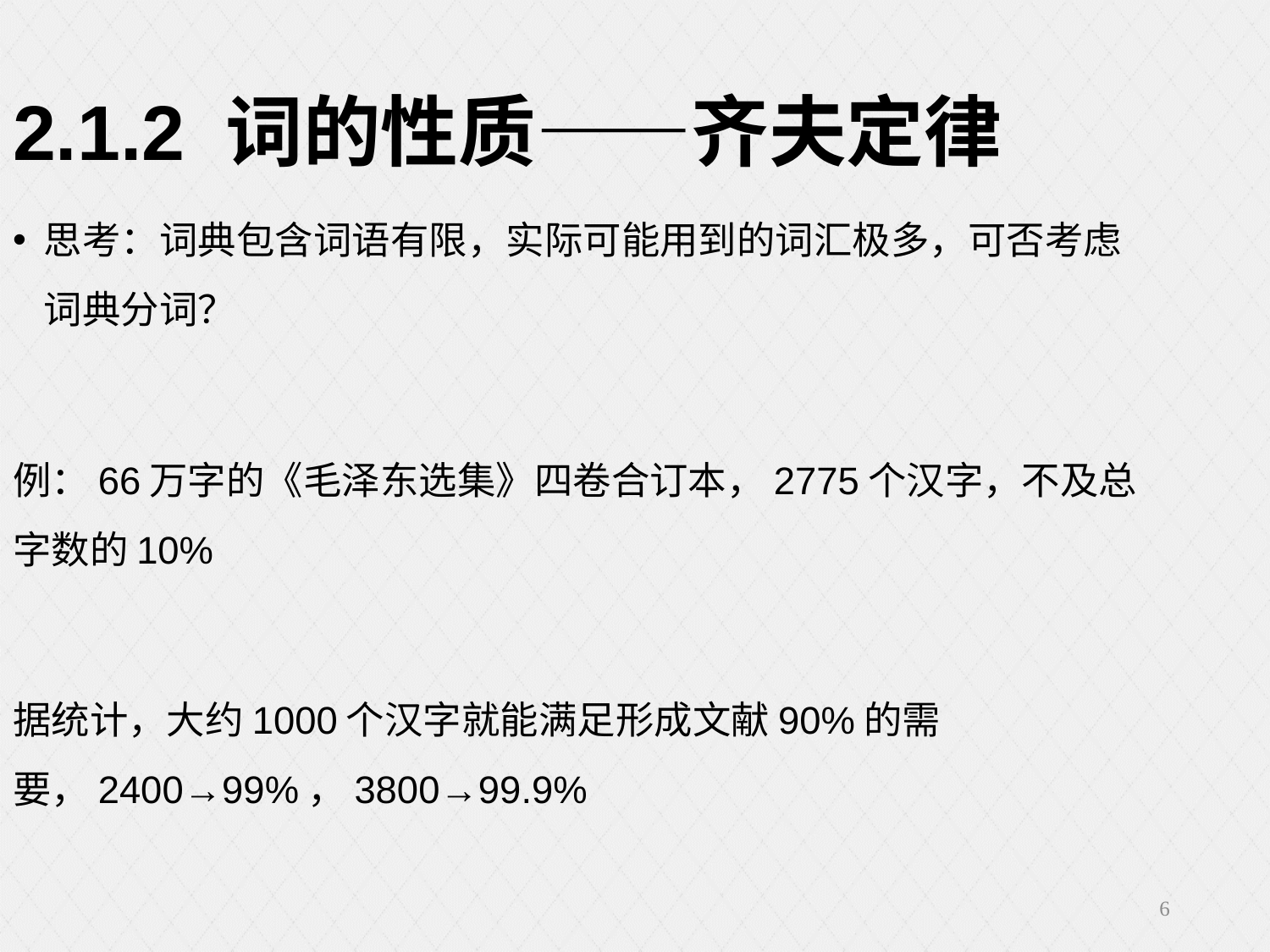

2.1.2 词的性质——齐夫定律
思考：词典包含词语有限，实际可能用到的词汇极多，可否考虑词典分词？

例：66万字的《毛泽东选集》四卷合订本，2775个汉字，不及总字数的10%

据统计，大约1000个汉字就能满足形成文献90%的需要，2400→99%，3800→99.9%
6